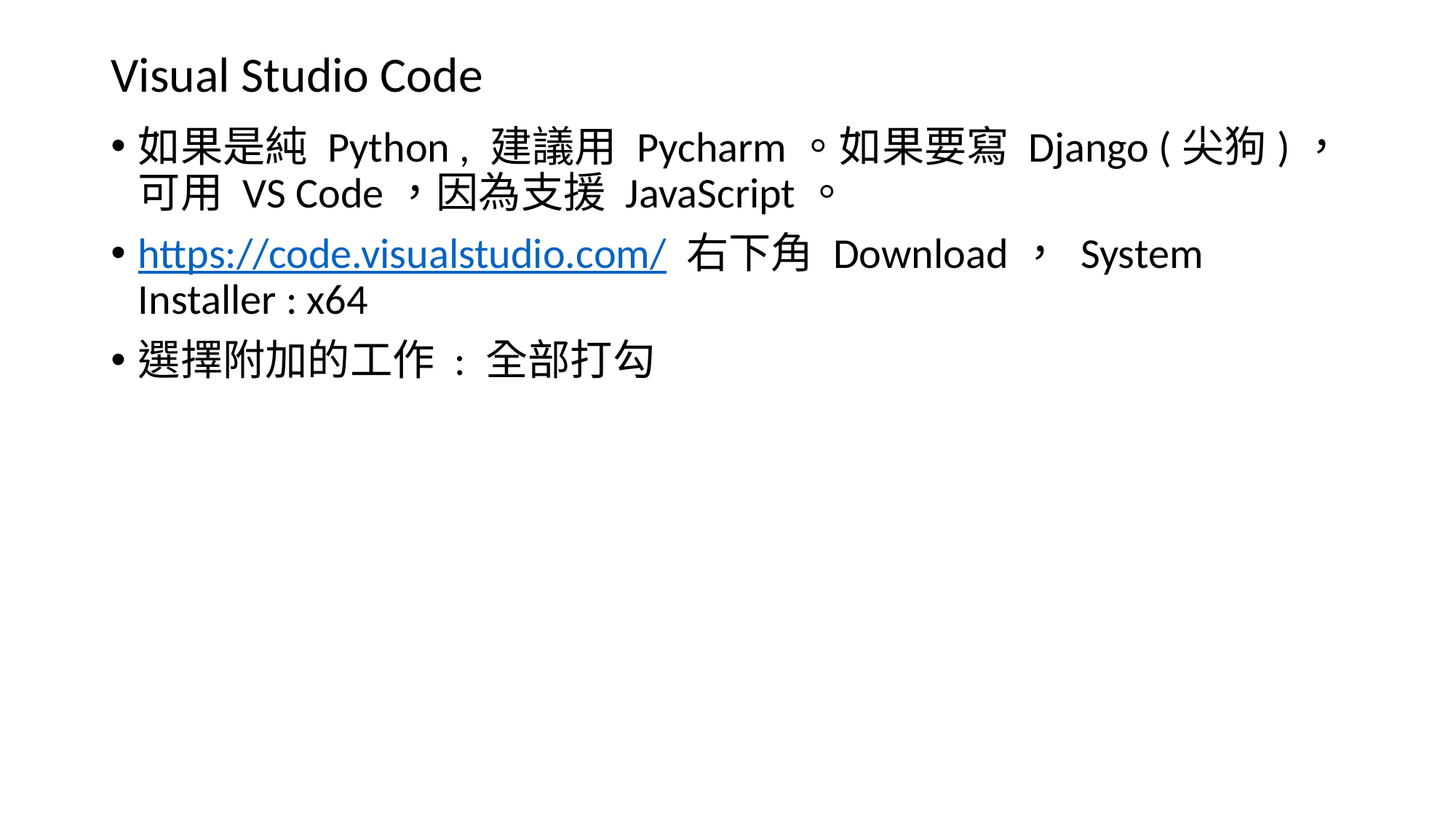

# Visual Studio Code
如果是純 Python , 建議用 Pycharm。如果要寫 Django (尖狗)，可用 VS Code，因為支援 JavaScript。
https://code.visualstudio.com/ 右下角 Download， System Installer : x64
選擇附加的工作 : 全部打勾